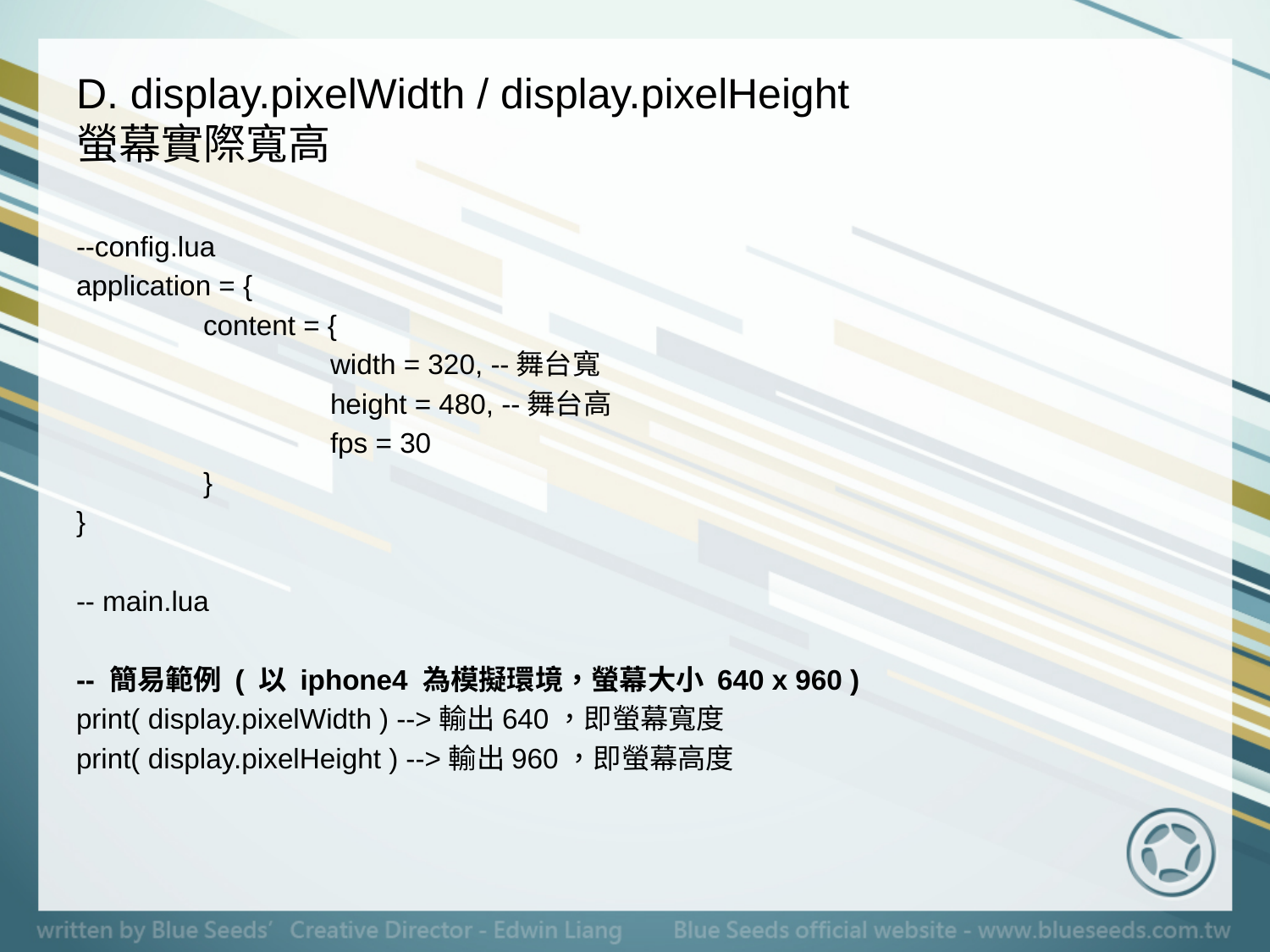

# D. display.pixelWidth / display.pixelHeight 螢幕實際寬高
--config.lua
application = {
	content = {
		width = 320, --舞台寬
		height = 480, --舞台高
		fps = 30
	}
}

-- main.lua

-- 簡易範例 ( 以 iphone4 為模擬環境，螢幕大小 640 x 960 )
print( display.pixelWidth ) -->輸出640，即螢幕寬度
print( display.pixelHeight ) -->輸出960，即螢幕高度